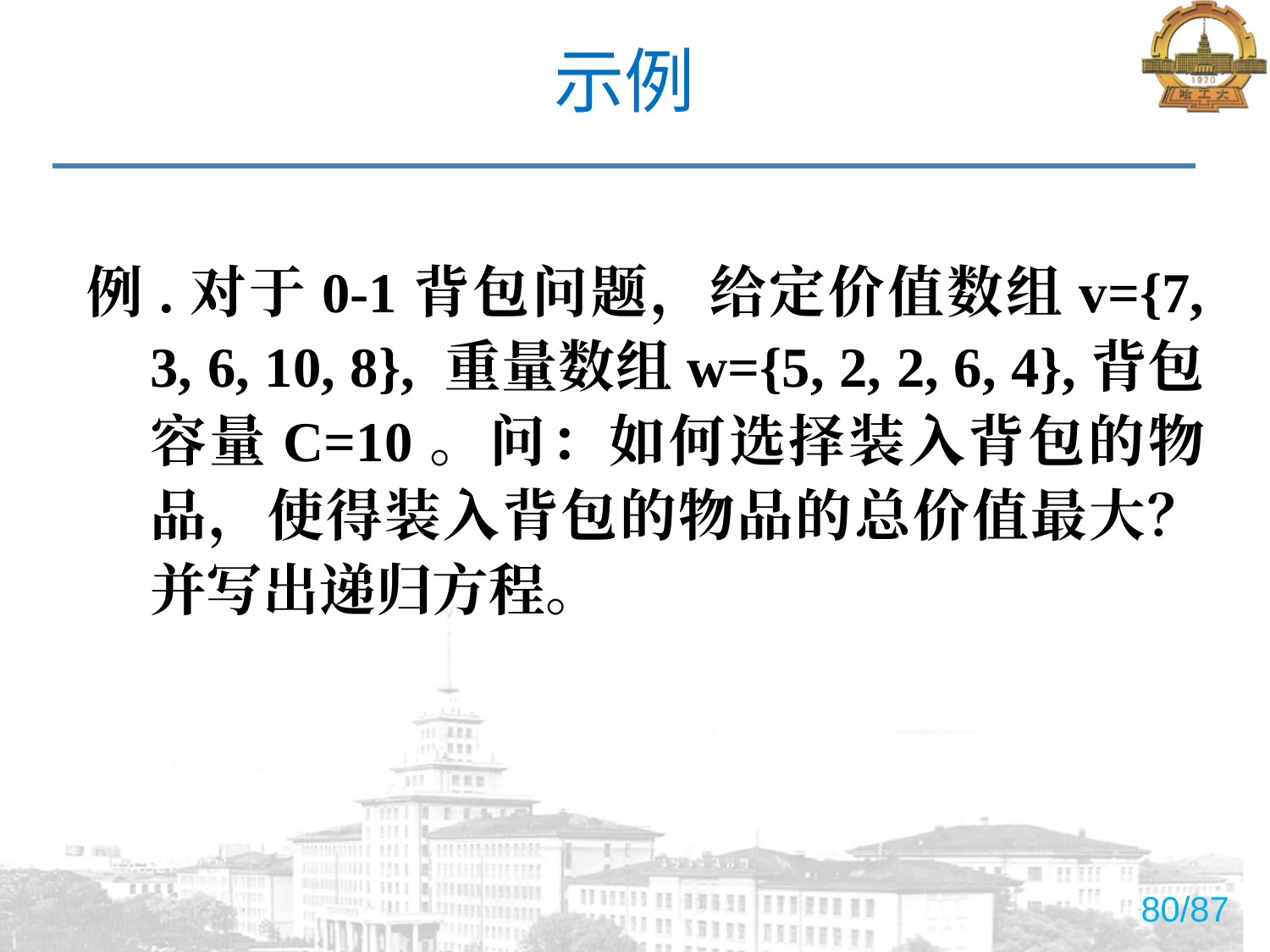

# 示例
例.对于0-1背包问题，给定价值数组v={7, 3, 6, 10, 8}, 重量数组w={5, 2, 2, 6, 4},背包容量C=10。问：如何选择装入背包的物品，使得装入背包的物品的总价值最大？并写出递归方程。